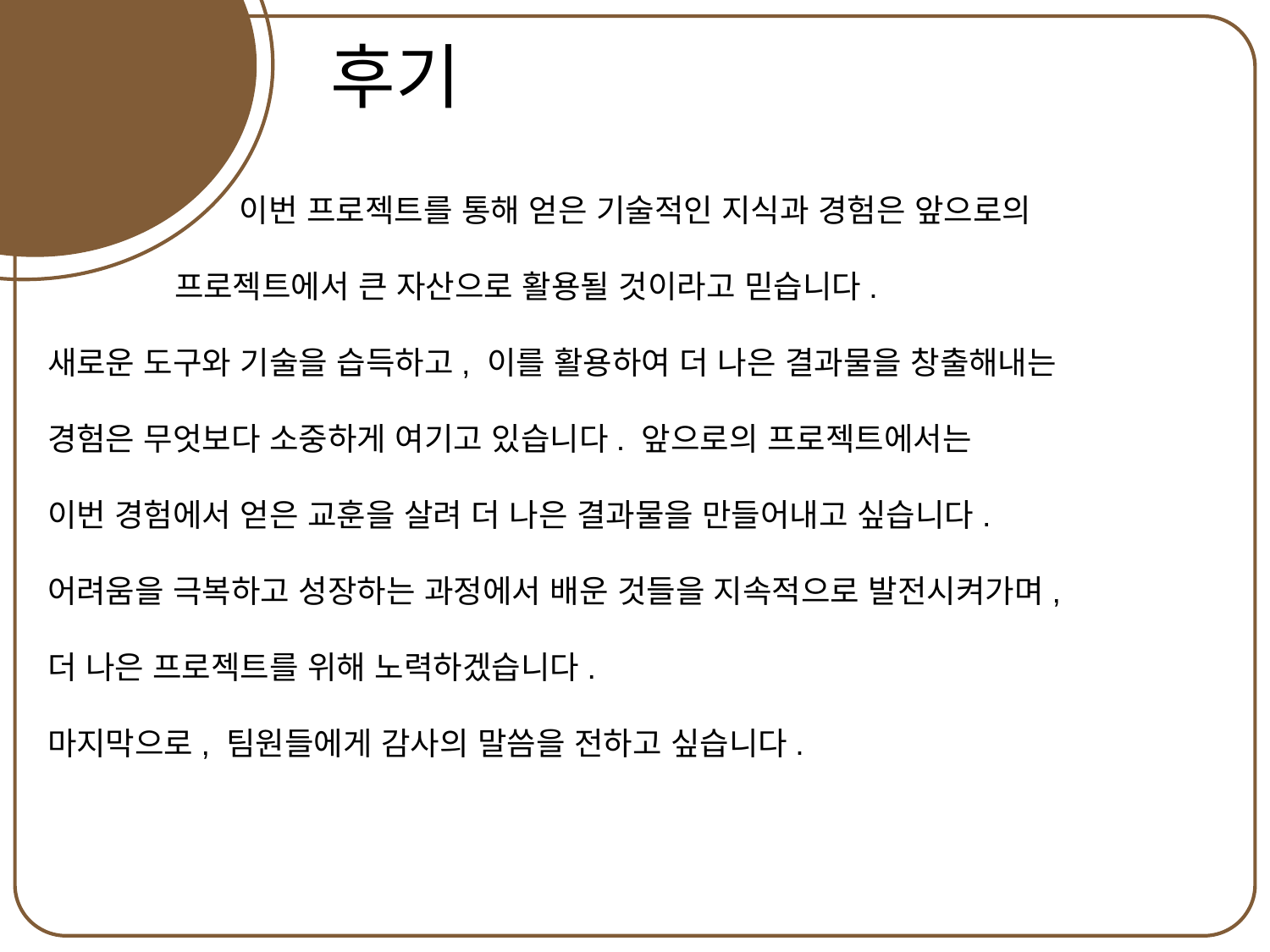

이수연

후기
	        이번 프로젝트를 통해 얻은 기술적인 지식과 경험은 앞으로의
	프로젝트에서 큰 자산으로 활용될 것이라고 믿습니다.
새로운 도구와 기술을 습득하고, 이를 활용하여 더 나은 결과물을 창출해내는
경험은 무엇보다 소중하게 여기고 있습니다. 앞으로의 프로젝트에서는
이번 경험에서 얻은 교훈을 살려 더 나은 결과물을 만들어내고 싶습니다.
어려움을 극복하고 성장하는 과정에서 배운 것들을 지속적으로 발전시켜가며,
더 나은 프로젝트를 위해 노력하겠습니다.
마지막으로, 팀원들에게 감사의 말씀을 전하고 싶습니다.